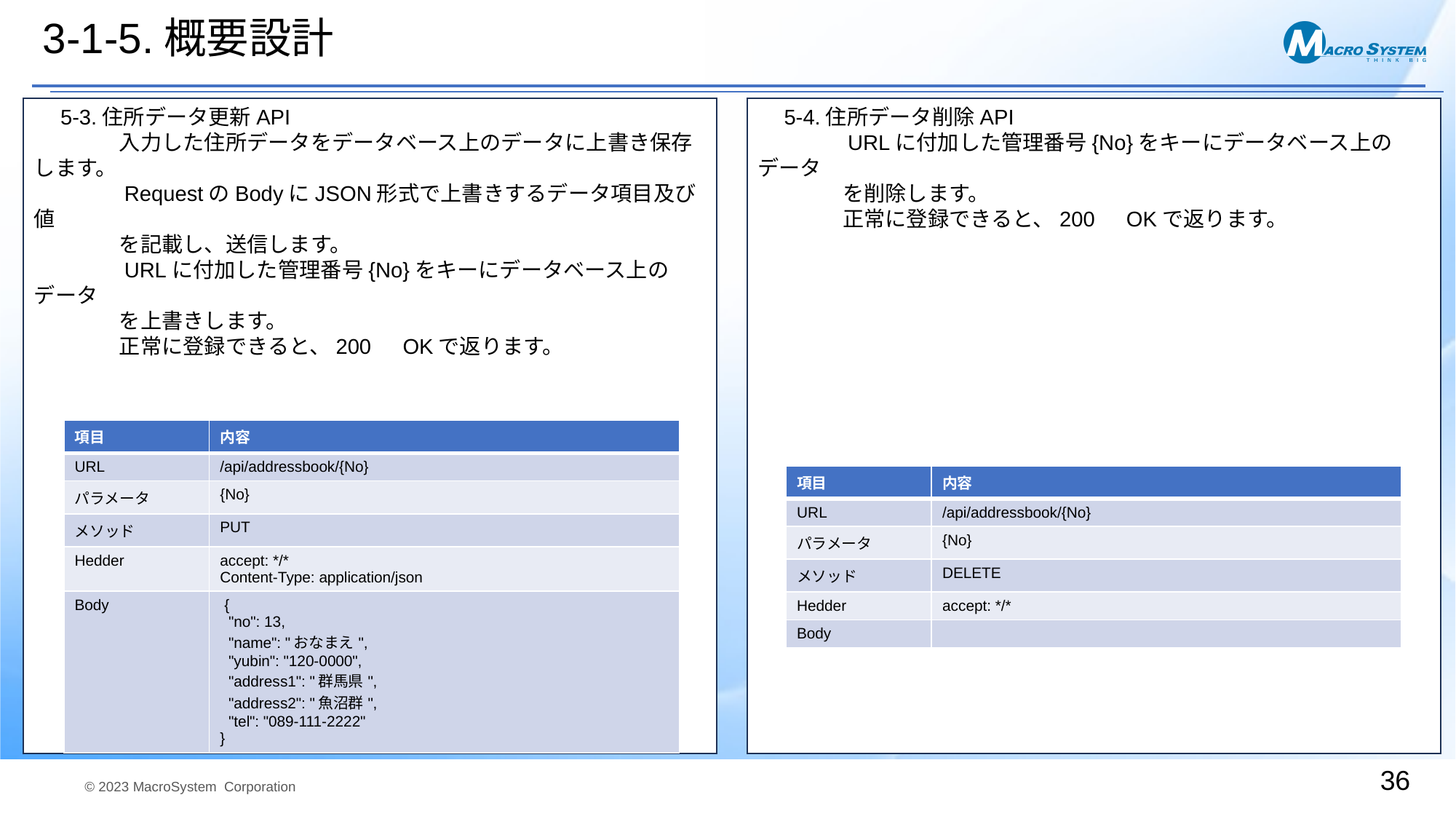

# 3-1-5.概要設計
　5-3.住所データ更新API
　　　　入力した住所データをデータベース上のデータに上書き保存します。
　　　　RequestのBodyにJSON形式で上書きするデータ項目及び値
　　　　を記載し、送信します。
　　　　URLに付加した管理番号{No}をキーにデータベース上のデータ
　　　　を上書きします。
　　　　正常に登録できると、200　OKで返ります。

　5-4.住所データ削除API
　　　　URLに付加した管理番号{No}をキーにデータベース上のデータ
　　　　を削除します。
　　　　正常に登録できると、200　OKで返ります。

| 項目 | 内容 |
| --- | --- |
| URL | /api/addressbook/{No} |
| パラメータ | {No} |
| メソッド | PUT |
| Hedder | accept: \*/\* Content-Type: application/json |
| Body | { "no": 13, "name": "おなまえ", "yubin": "120-0000", "address1": "群馬県", "address2": "魚沼群", "tel": "089-111-2222" } |
| 項目 | 内容 |
| --- | --- |
| URL | /api/addressbook/{No} |
| パラメータ | {No} |
| メソッド | DELETE |
| Hedder | accept: \*/\* |
| Body |  |